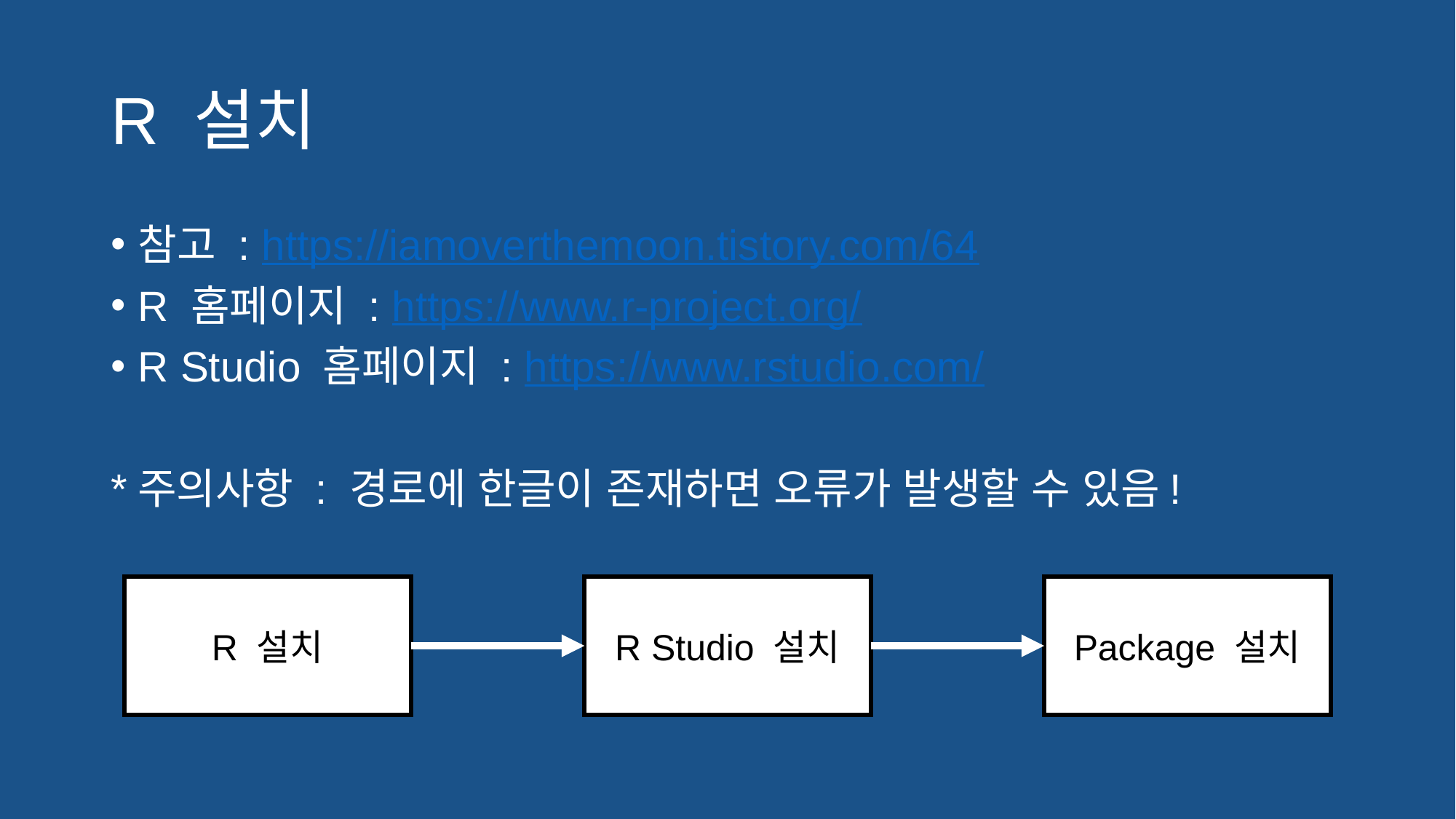

# R 설치
참고 : https://iamoverthemoon.tistory.com/64
R 홈페이지 : https://www.r-project.org/
R Studio 홈페이지 : https://www.rstudio.com/

*주의사항 : 경로에 한글이 존재하면 오류가 발생할 수 있음!
R Studio 설치
Package 설치
R 설치